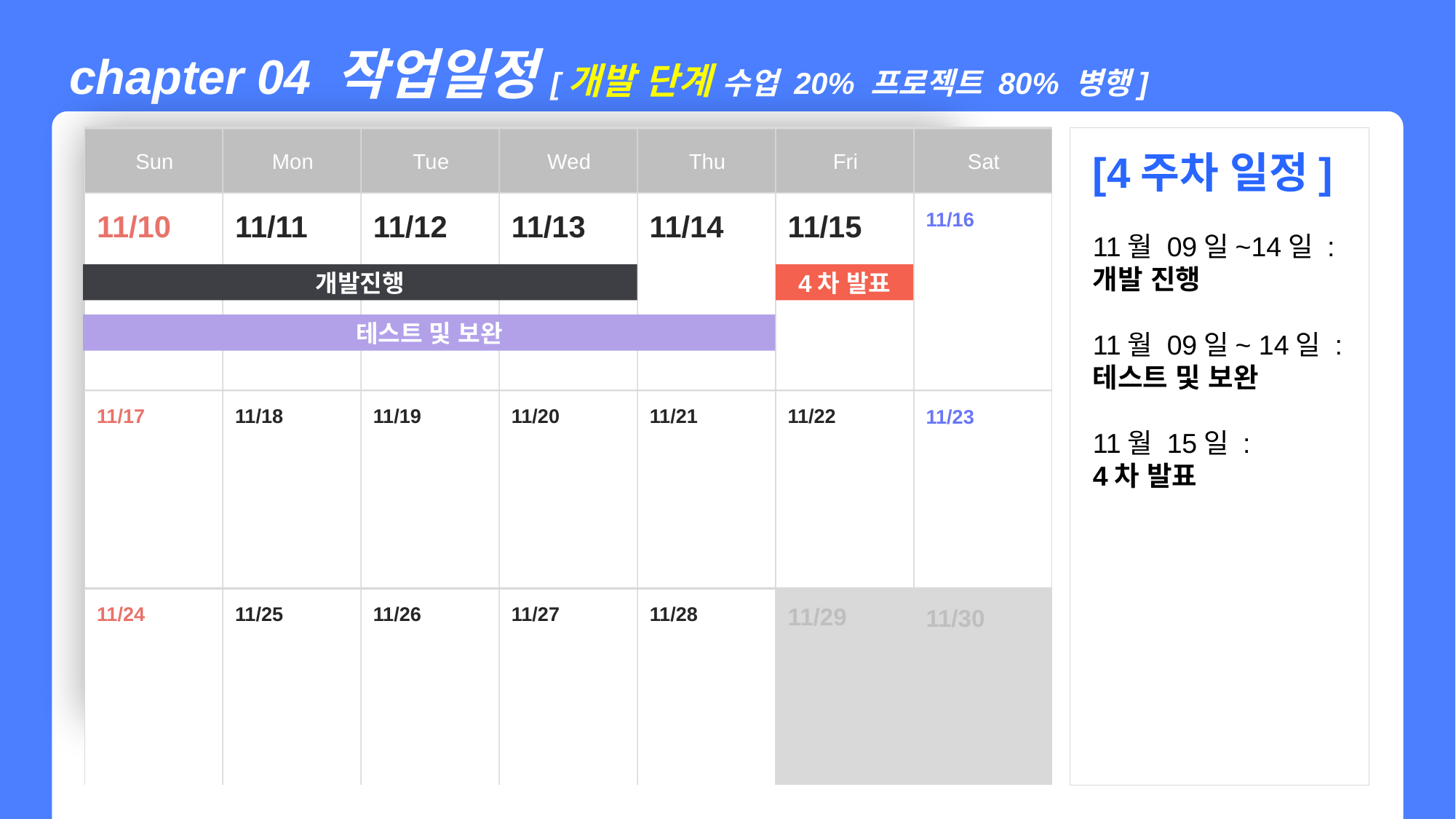

chapter 04 작업일정[개발 단계 수업 20% 프로젝트 80% 병행]

Sun
Mon
Tue
Wed
Thu
Fri
Sat
[4주차 일정]

11월 09일~14일 :
개발 진행

11월 09일~ 14일 :
테스트 및 보완

11월 15일 :
4차 발표

11/10
11/11
11/12
11/13
11/14
11/15
11/16

개발진행
4차 발표

테스트 및 보완

11/17
11/18
11/19
11/20
11/21
11/22
11/23

11/24
11/25
11/26
11/27
11/28
11/29
11/30